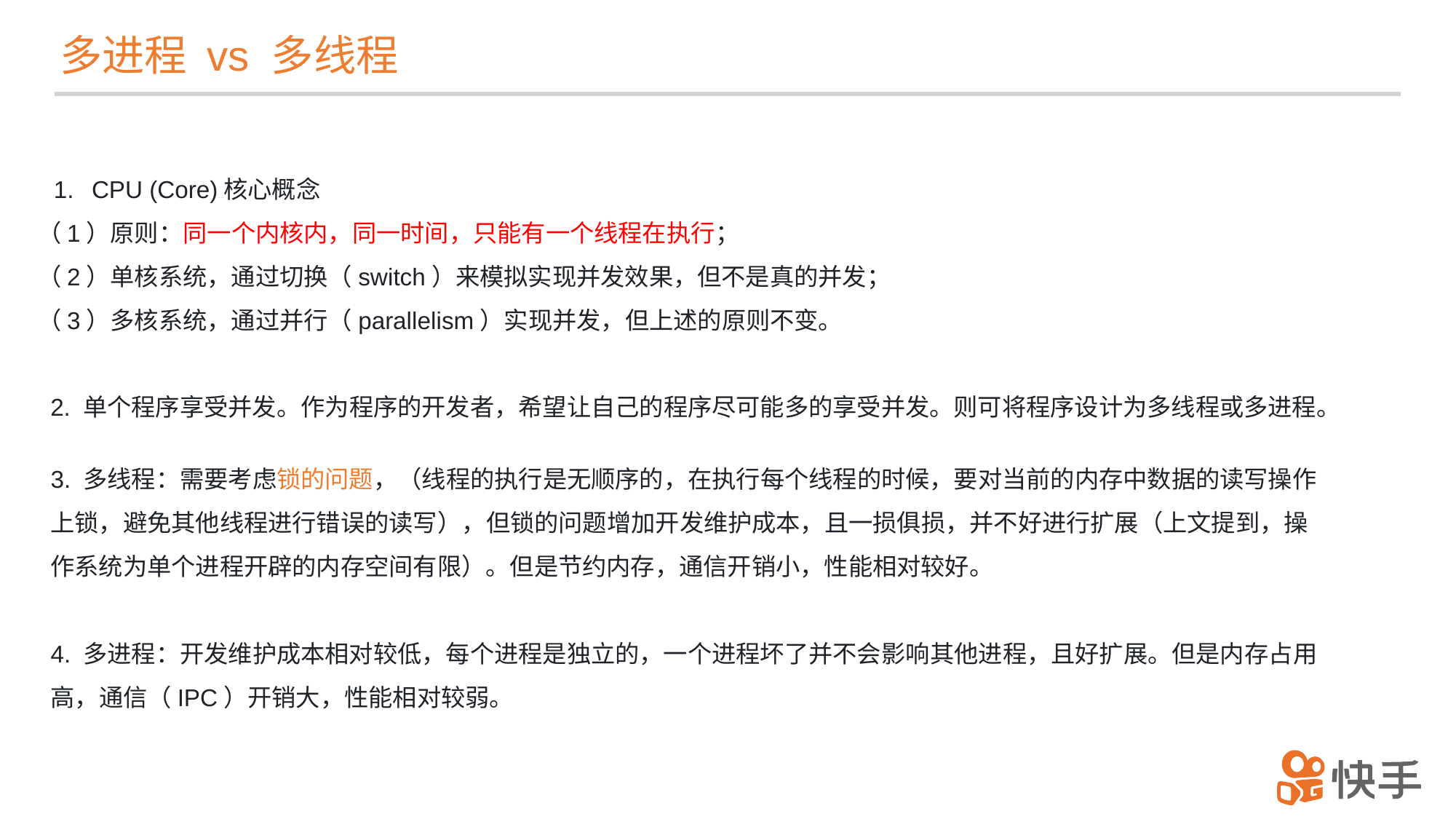

多进程 vs 多线程
CPU (Core)核心概念
（1）原则：同一个内核内，同一时间，只能有一个线程在执行；
（2）单核系统，通过切换（switch）来模拟实现并发效果，但不是真的并发；
（3）多核系统，通过并行（parallelism）实现并发，但上述的原则不变。

  2. 单个程序享受并发。作为程序的开发者，希望让自己的程序尽可能多的享受并发。则可将程序设计为多线程或多进程。

3. 多线程：需要考虑锁的问题，（线程的执行是无顺序的，在执行每个线程的时候，要对当前的内存中数据的读写操作上锁，避免其他线程进行错误的读写），但锁的问题增加开发维护成本，且一损俱损，并不好进行扩展（上文提到，操作系统为单个进程开辟的内存空间有限）。但是节约内存，通信开销小，性能相对较好。

4. 多进程：开发维护成本相对较低，每个进程是独立的，一个进程坏了并不会影响其他进程，且好扩展。但是内存占用高，通信（IPC）开销大，性能相对较弱。